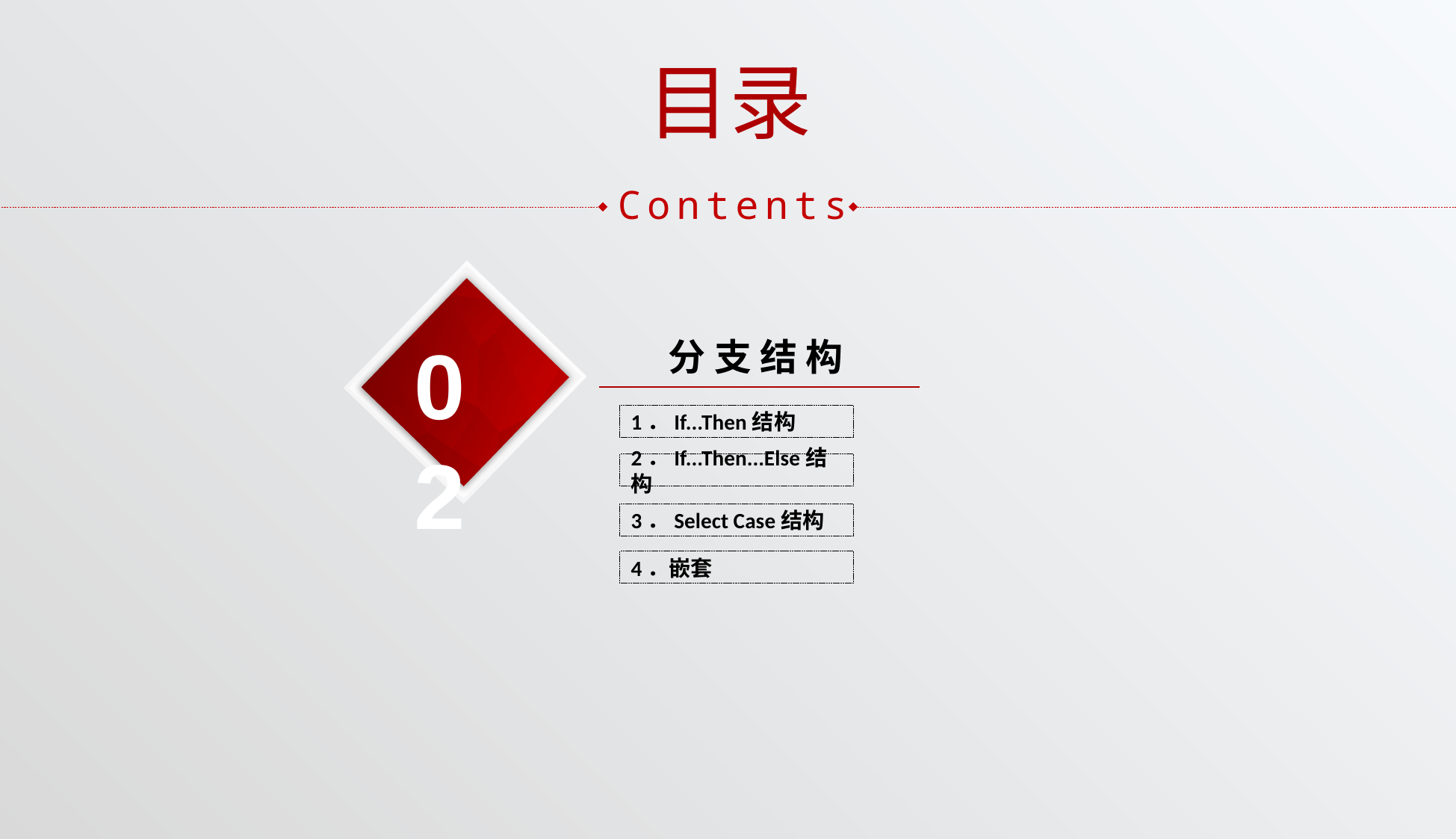

目录
Contents

02
分 支 结 构
1．If...Then结构
2．If...Then...Else结构
3．Select Case结构
4．嵌套